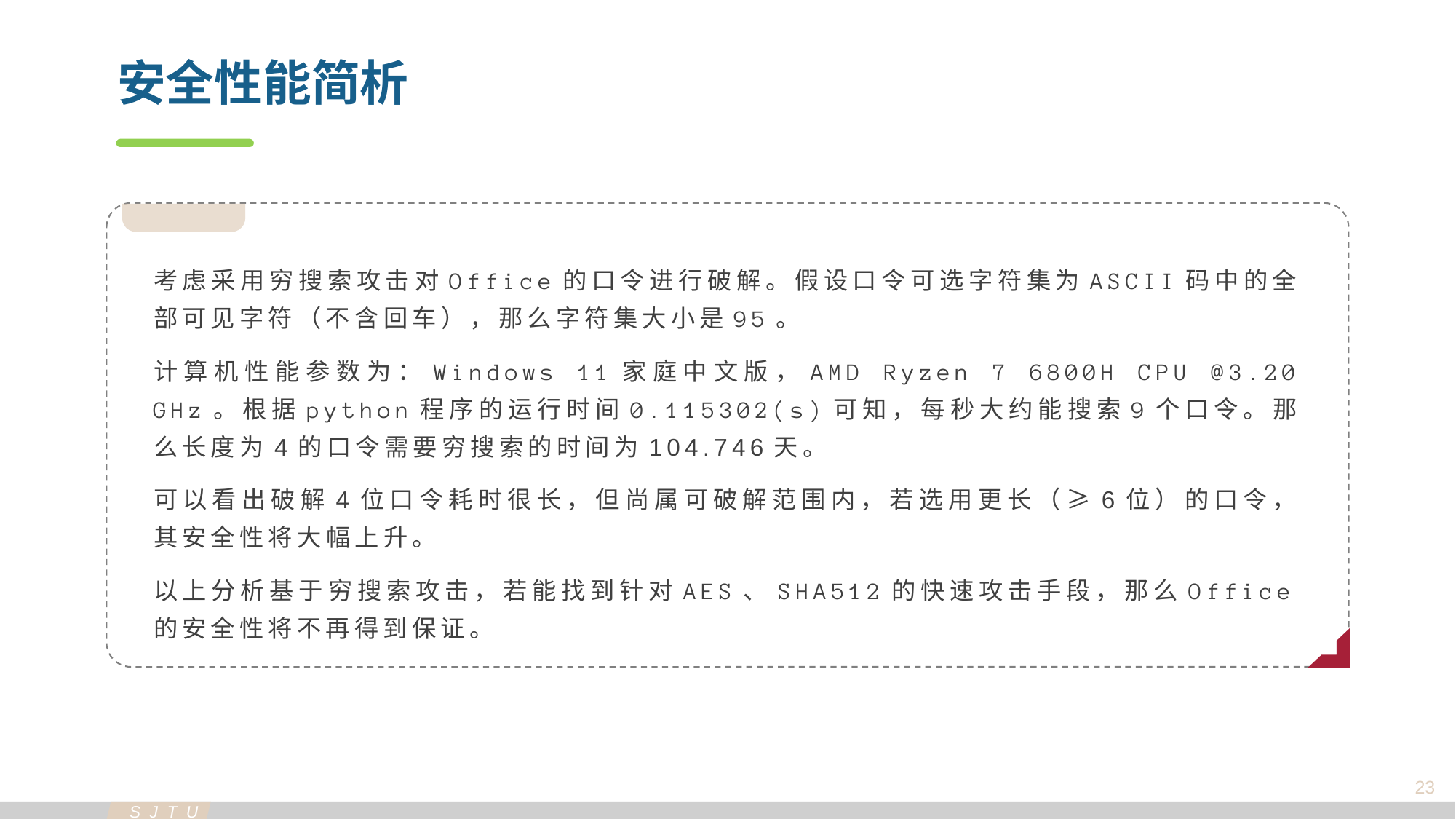

安全性能简析

考虑采用穷搜索攻击对Office的口令进行破解。假设口令可选字符集为ASCII码中的全部可见字符（不含回车），那么字符集大小是95。
计算机性能参数为：Windows 11家庭中文版，AMD Ryzen 7 6800H CPU @3.20 GHz。根据python程序的运行时间0.115302(s)可知，每秒大约能搜索9个口令。那么长度为4的口令需要穷搜索的时间为104.746天。
可以看出破解4位口令耗时很长，但尚属可破解范围内，若选用更长（≥6位）的口令，其安全性将大幅上升。
以上分析基于穷搜索攻击，若能找到针对AES、SHA512的快速攻击手段，那么Office的安全性将不再得到保证。

23